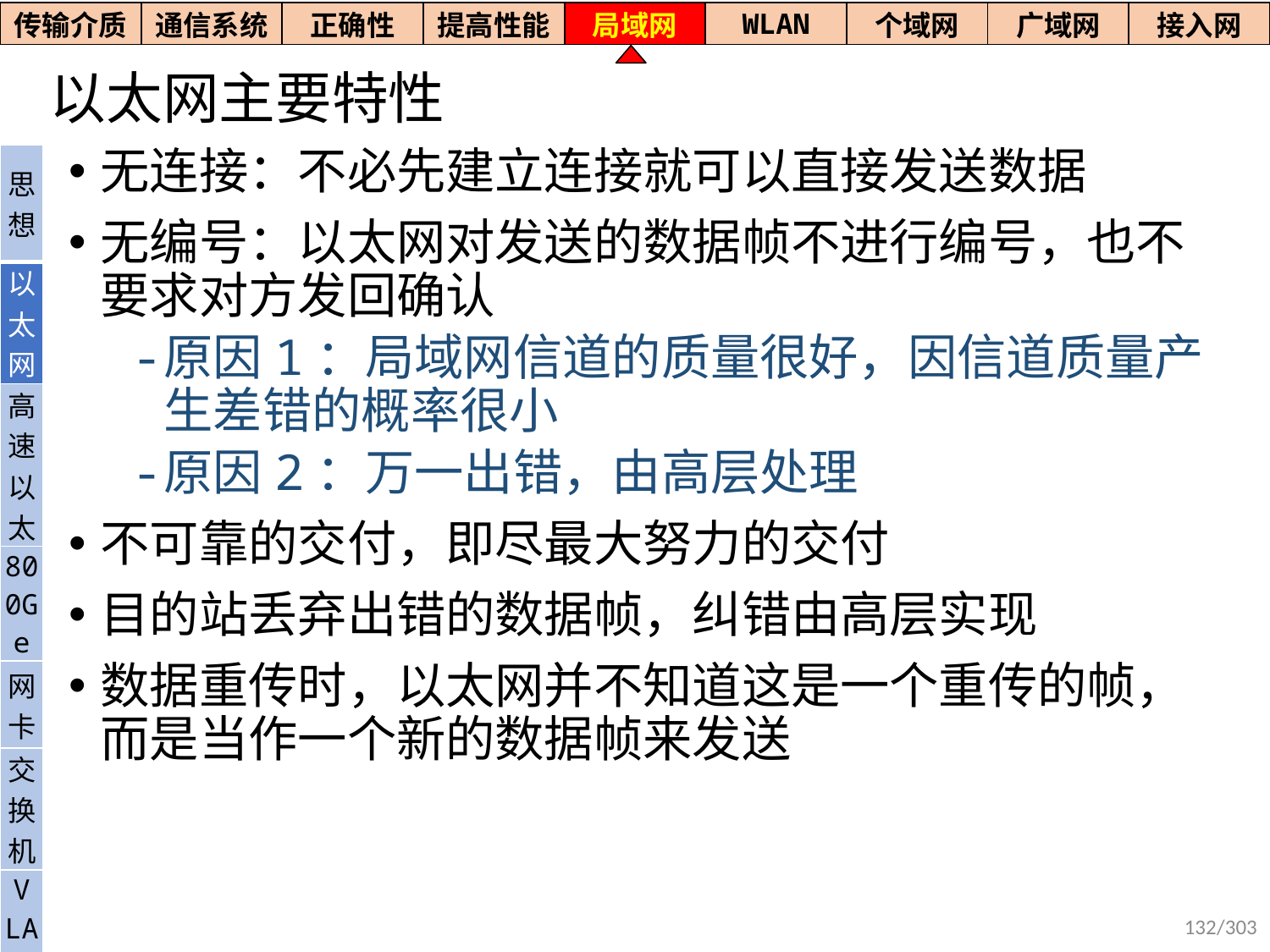

| 传输介质 | 通信系统 | 正确性 | 提高性能 | 局域网 | WLAN | 个域网 | 广域网 | 接入网 |
| --- | --- | --- | --- | --- | --- | --- | --- | --- |

# 以太网主要特性
无连接：不必先建立连接就可以直接发送数据
无编号：以太网对发送的数据帧不进行编号，也不要求对方发回确认
原因1：局域网信道的质量很好，因信道质量产生差错的概率很小
原因2：万一出错，由高层处理
不可靠的交付，即尽最大努力的交付
目的站丢弃出错的数据帧，纠错由高层实现
数据重传时，以太网并不知道这是一个重传的帧，而是当作一个新的数据帧来发送

| 思想 |
| --- |
| 以太网 |
| 高速以太 |
| 800Ge |
| 网卡 |
| 交换机 |
| V LAN |
132/303